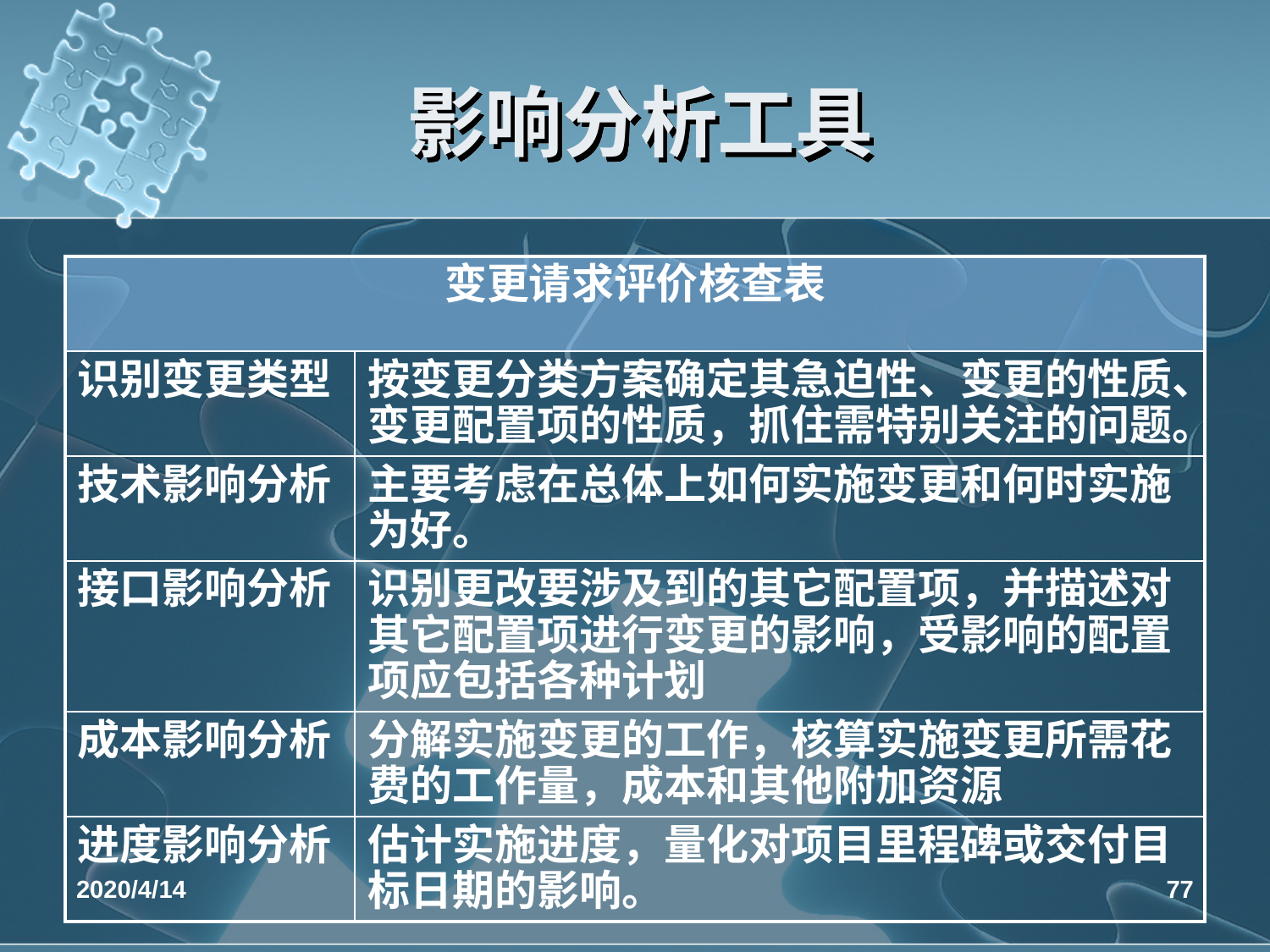

# 影响分析工具
| 变更请求评价核查表 |  |
| --- | --- |
| 识别变更类型 | 按变更分类方案确定其急迫性、变更的性质、变更配置项的性质，抓住需特别关注的问题。 |
| 技术影响分析 | 主要考虑在总体上如何实施变更和何时实施为好。 |
| 接口影响分析 | 识别更改要涉及到的其它配置项，并描述对其它配置项进行变更的影响，受影响的配置项应包括各种计划 |
| 成本影响分析 | 分解实施变更的工作，核算实施变更所需花费的工作量，成本和其他附加资源 |
| 进度影响分析 | 估计实施进度，量化对项目里程碑或交付目标日期的影响。 |
2020/4/14
77